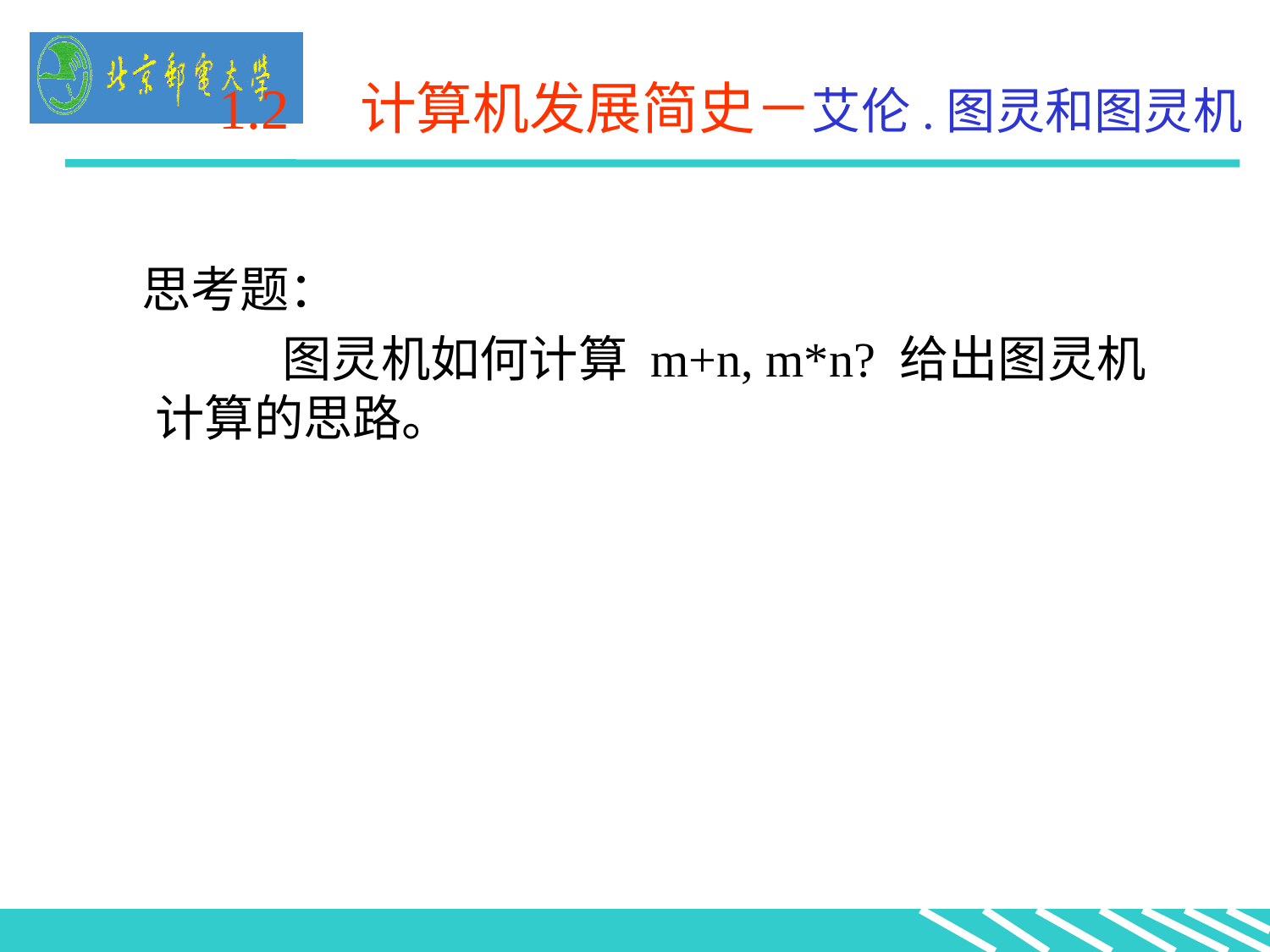

1.2    计算机发展简史－艾伦.图灵和图灵机

  思考题：
		图灵机如何计算 m+n, m*n? 给出图灵机计算的思路。